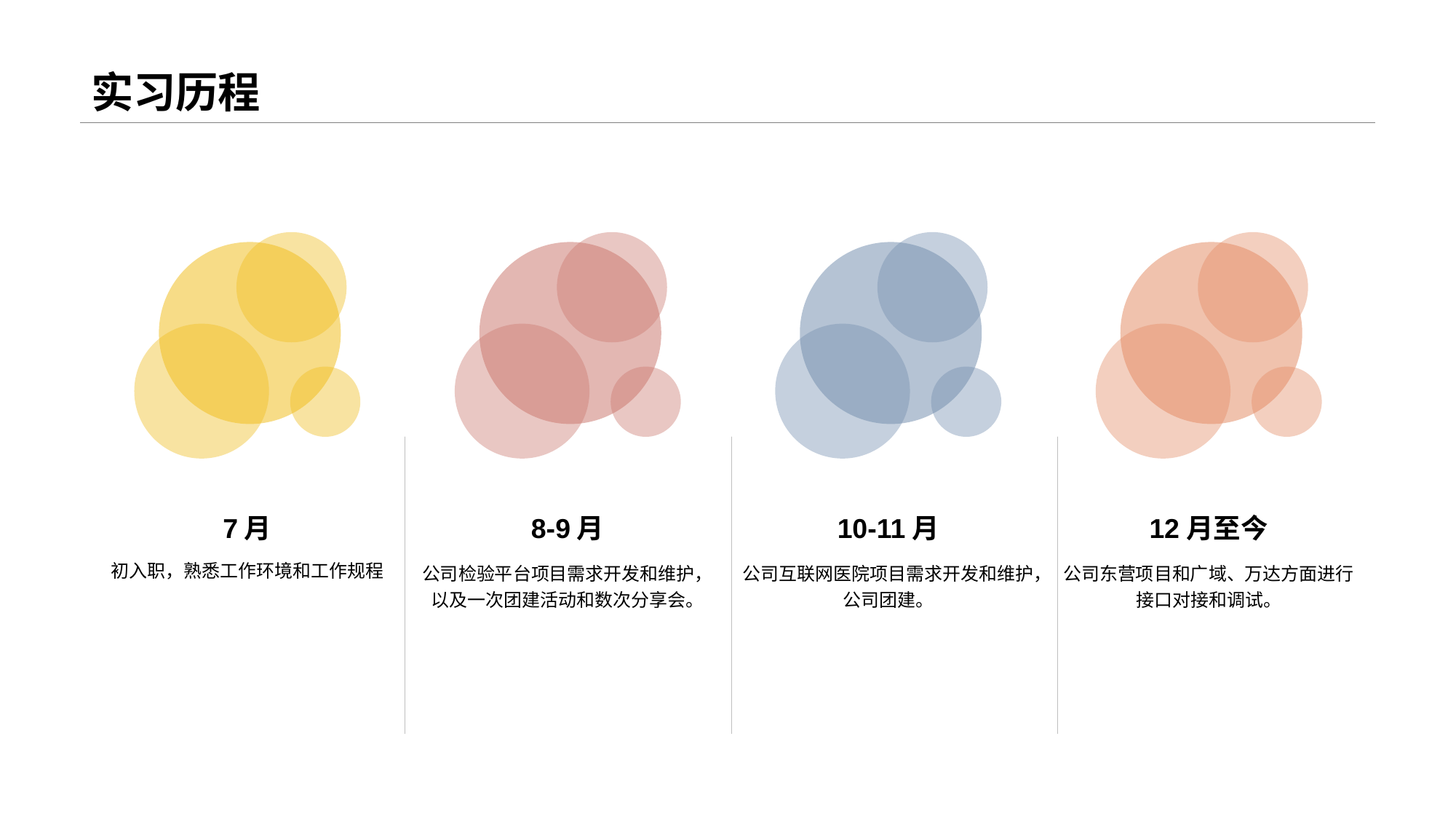

# 实习历程

7月
8-9月
10-11月
12月至今
初入职，熟悉工作环境和工作规程
公司检验平台项目需求开发和维护，以及一次团建活动和数次分享会。
公司互联网医院项目需求开发和维护，公司团建。
公司东营项目和广域、万达方面进行接口对接和调试。